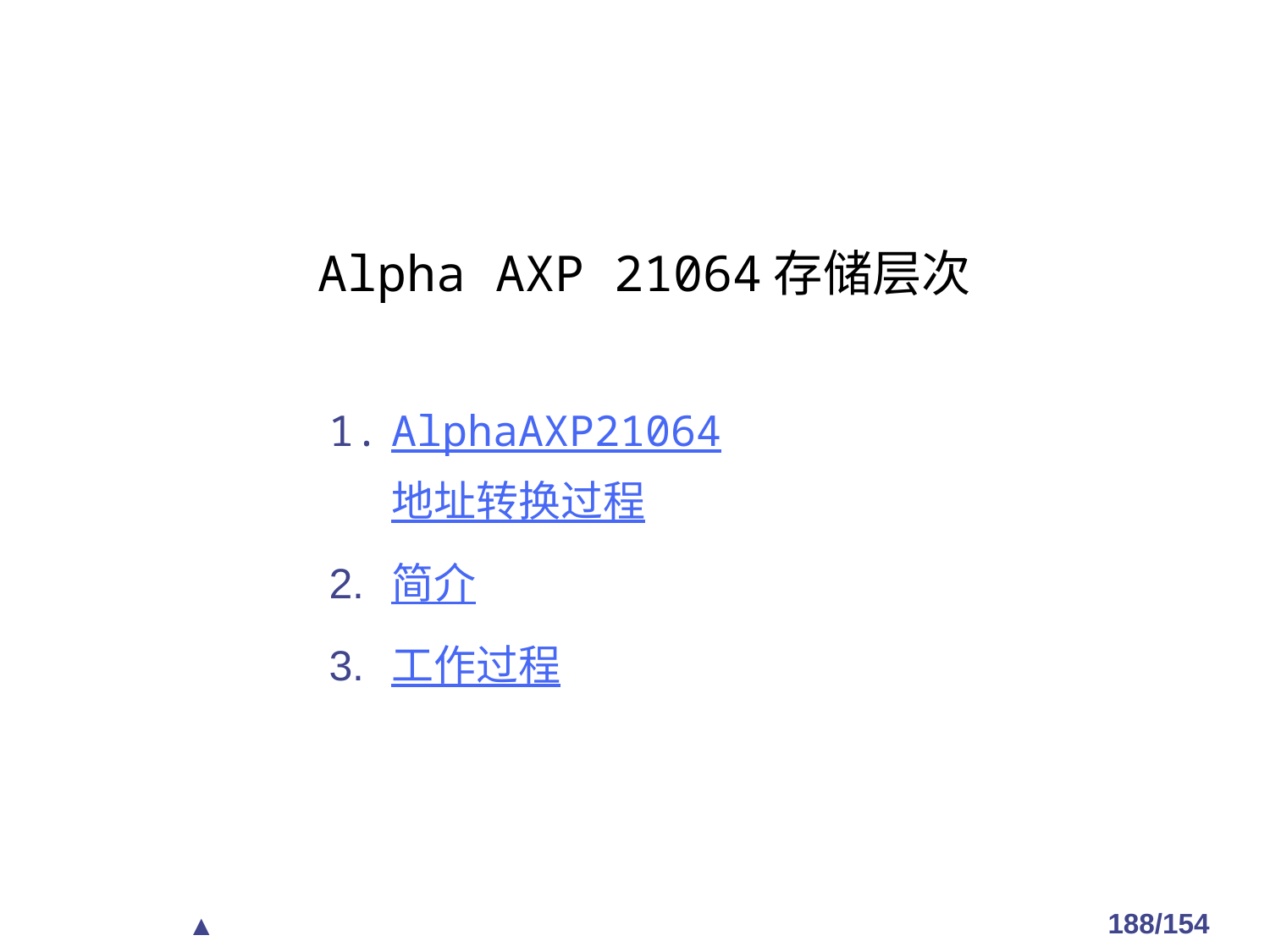

#
 Alpha AXP 21064存储层次
AlphaAXP21064地址转换过程
简介
工作过程